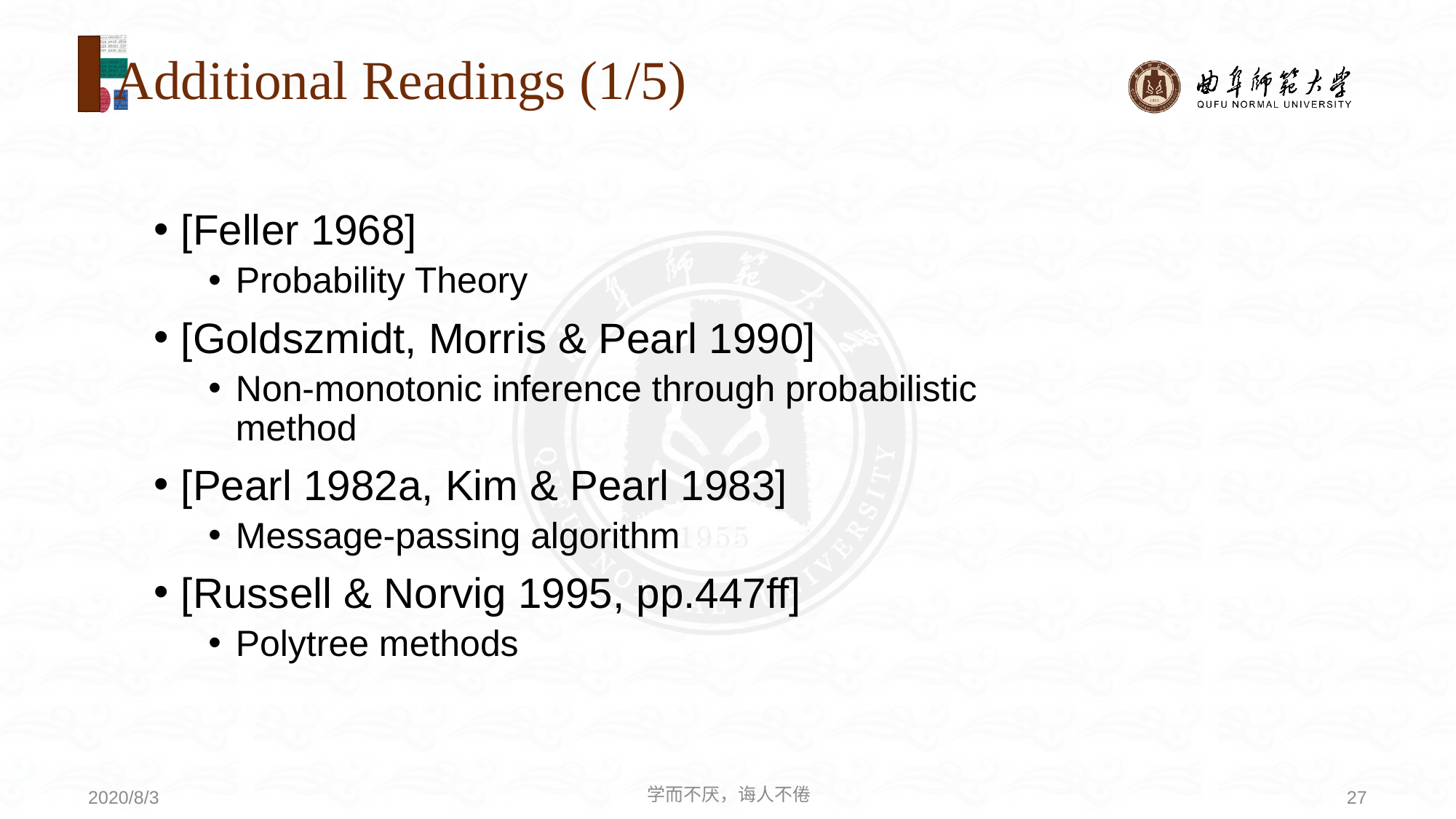

# Additional Readings (1/5)
[Feller 1968]
Probability Theory
[Goldszmidt, Morris & Pearl 1990]
Non-monotonic inference through probabilistic method
[Pearl 1982a, Kim & Pearl 1983]
Message-passing algorithm
[Russell & Norvig 1995, pp.447ff]
Polytree methods
学而不厌，诲人不倦
27
2020/8/3